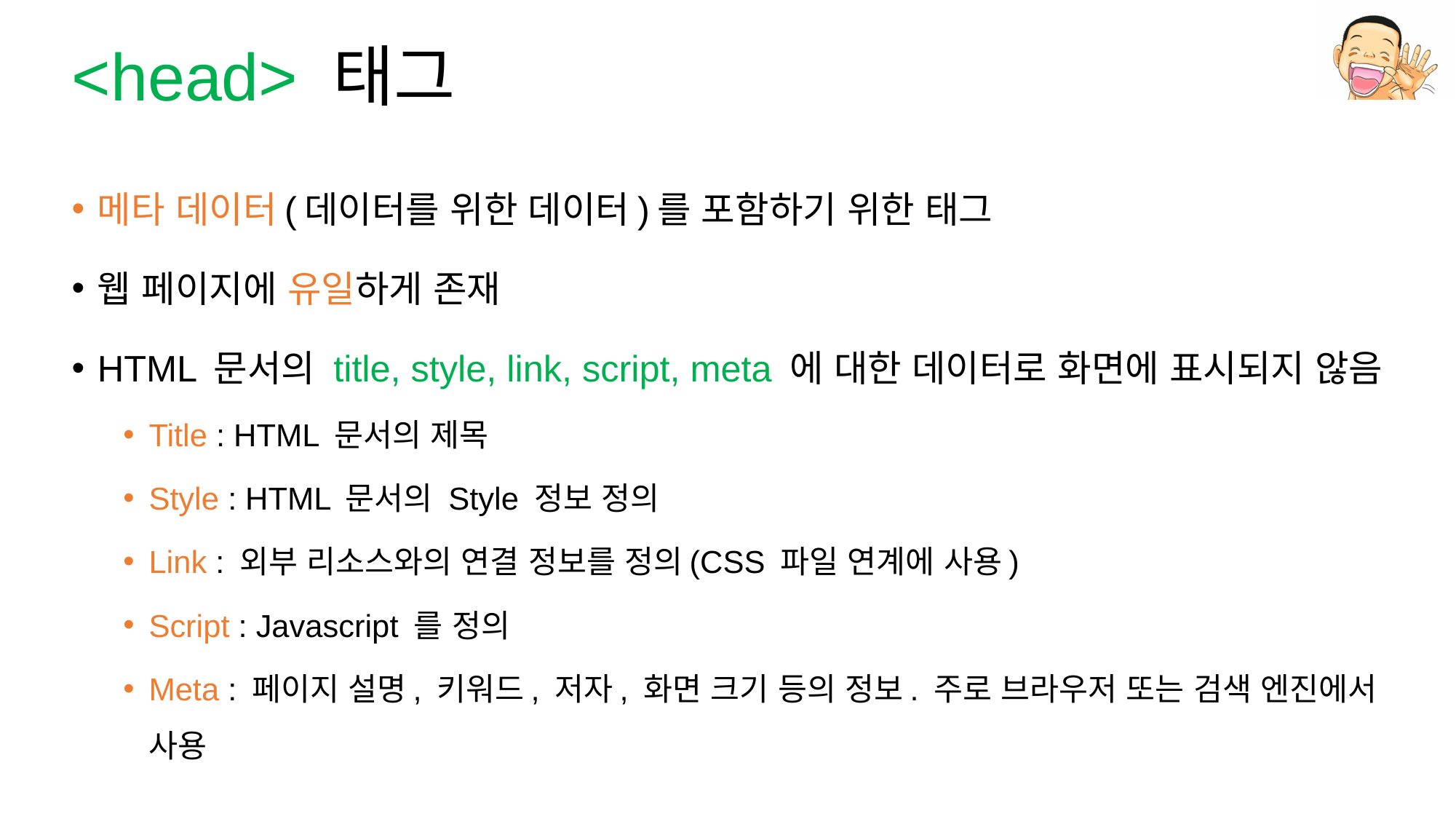

# <head> 태그
메타 데이터(데이터를 위한 데이터)를 포함하기 위한 태그
웹 페이지에 유일하게 존재
HTML 문서의 title, style, link, script, meta 에 대한 데이터로 화면에 표시되지 않음
Title : HTML 문서의 제목
Style : HTML 문서의 Style 정보 정의
Link : 외부 리소스와의 연결 정보를 정의(CSS 파일 연계에 사용)
Script : Javascript 를 정의
Meta : 페이지 설명, 키워드, 저자, 화면 크기 등의 정보. 주로 브라우저 또는 검색 엔진에서 사용